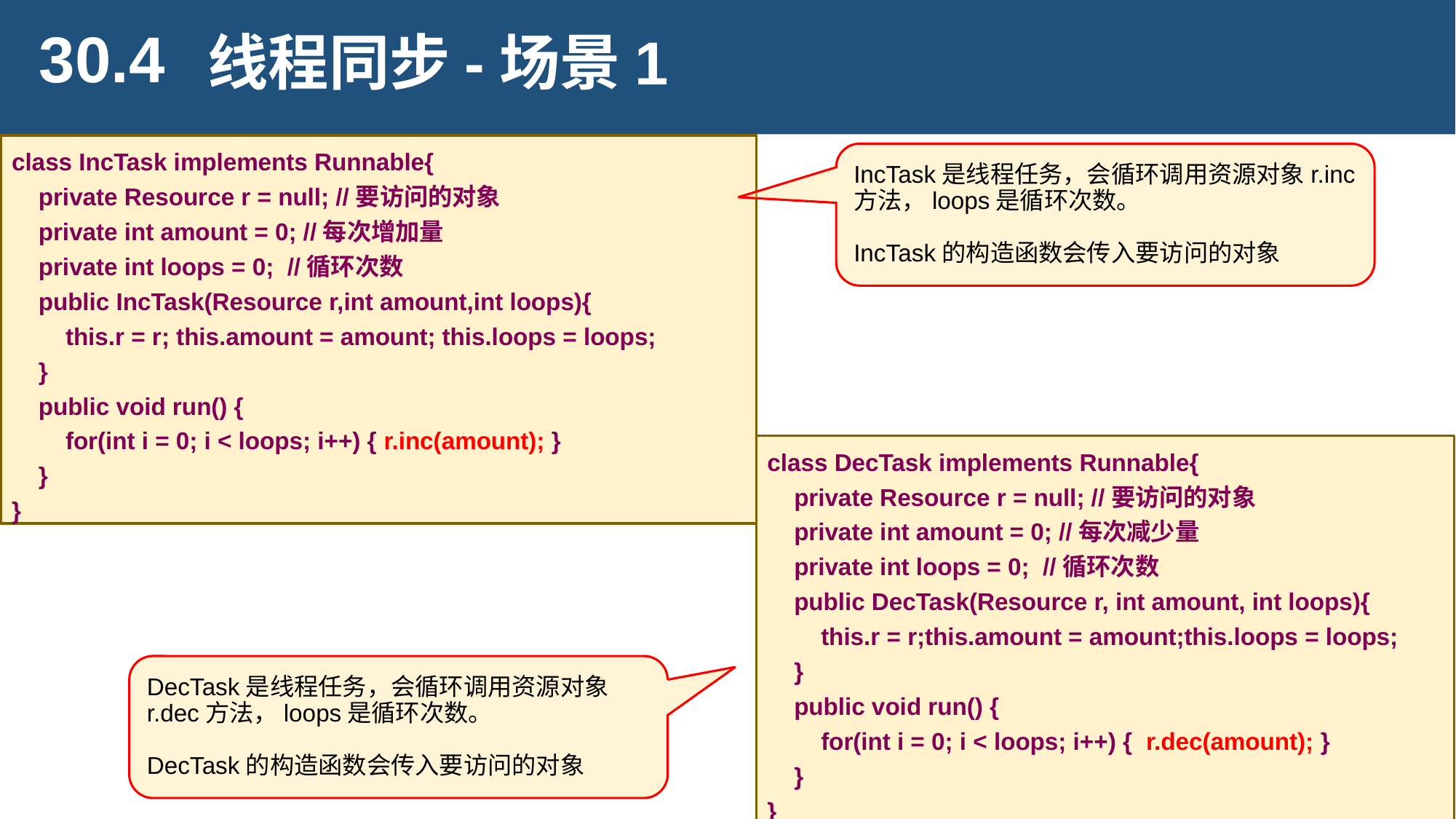

30.4
线程同步-场景1
class IncTask implements Runnable{
    private Resource r = null; //要访问的对象
    private int amount = 0; //每次增加量
    private int loops = 0;  //循环次数
    public IncTask(Resource r,int amount,int loops){
        this.r = r; this.amount = amount; this.loops = loops;
    }
    public void run() {
        for(int i = 0; i < loops; i++) { r.inc(amount); }
    }
}

IncTask是线程任务，会循环调用资源对象r.inc方法，loops是循环次数。

IncTask的构造函数会传入要访问的对象
class DecTask implements Runnable{
    private Resource r = null; //要访问的对象
    private int amount = 0; //每次减少量
    private int loops = 0;  //循环次数
    public DecTask(Resource r, int amount, int loops){
        this.r = r;this.amount = amount;this.loops = loops;
    }
    public void run() {
        for(int i = 0; i < loops; i++) {  r.dec(amount); }
    }
}
DecTask是线程任务，会循环调用资源对象r.dec方法，loops是循环次数。

DecTask的构造函数会传入要访问的对象